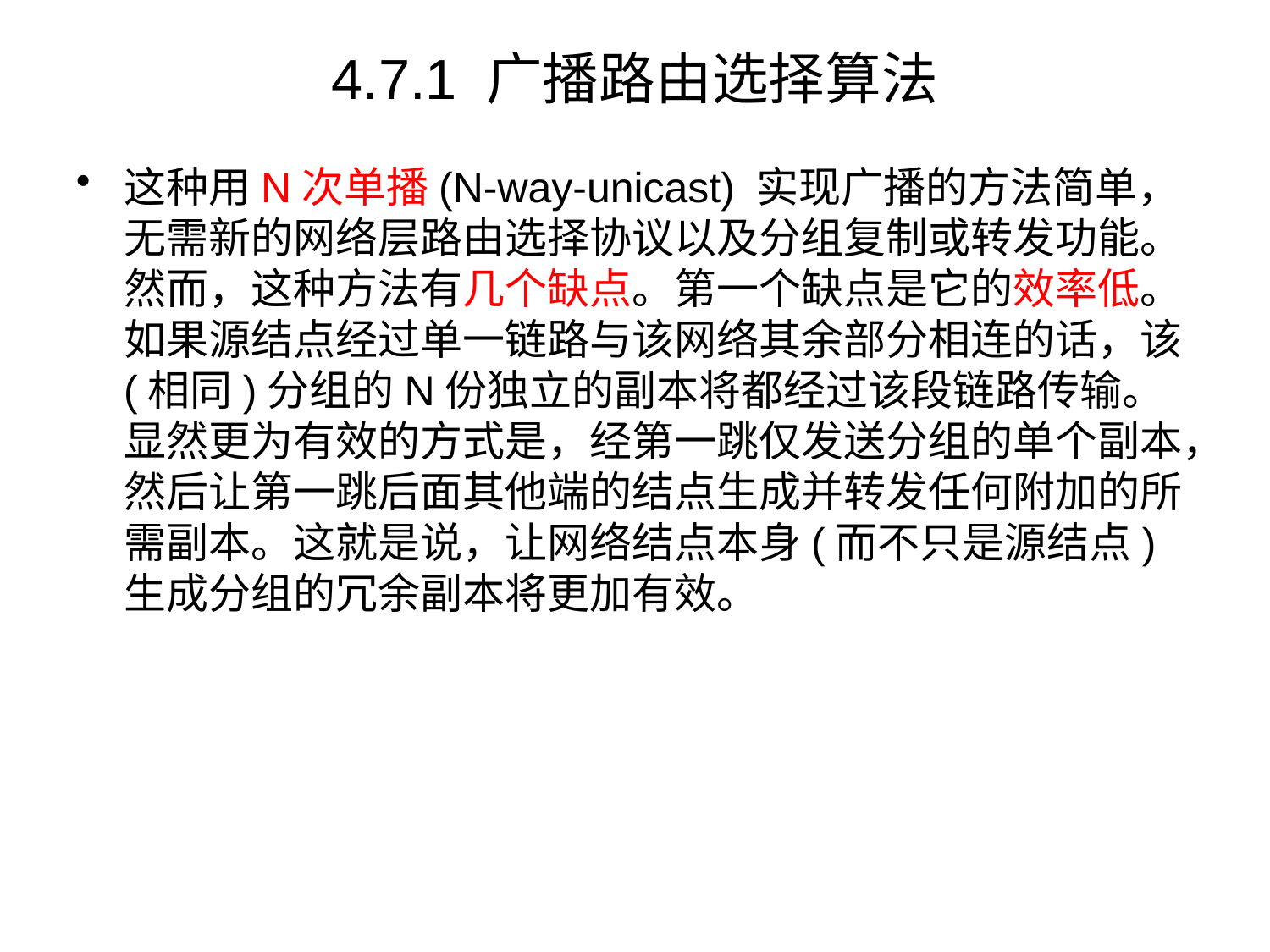

# 4.7.1 广播路由选择算法
这种用N次单播(N-way-unicast) 实现广播的方法简单， 无需新的网络层路由选择协议以及分组复制或转发功能。然而，这种方法有几个缺点。第一个缺点是它的效率低。如果源结点经过单一链路与该网络其余部分相连的话，该(相同)分组的N份独立的副本将都经过该段链路传输。显然更为有效的方式是，经第一跳仅发送分组的单个副本，然后让第一跳后面其他端的结点生成并转发任何附加的所需副本。这就是说，让网络结点本身(而不只是源结点)生成分组的冗余副本将更加有效。